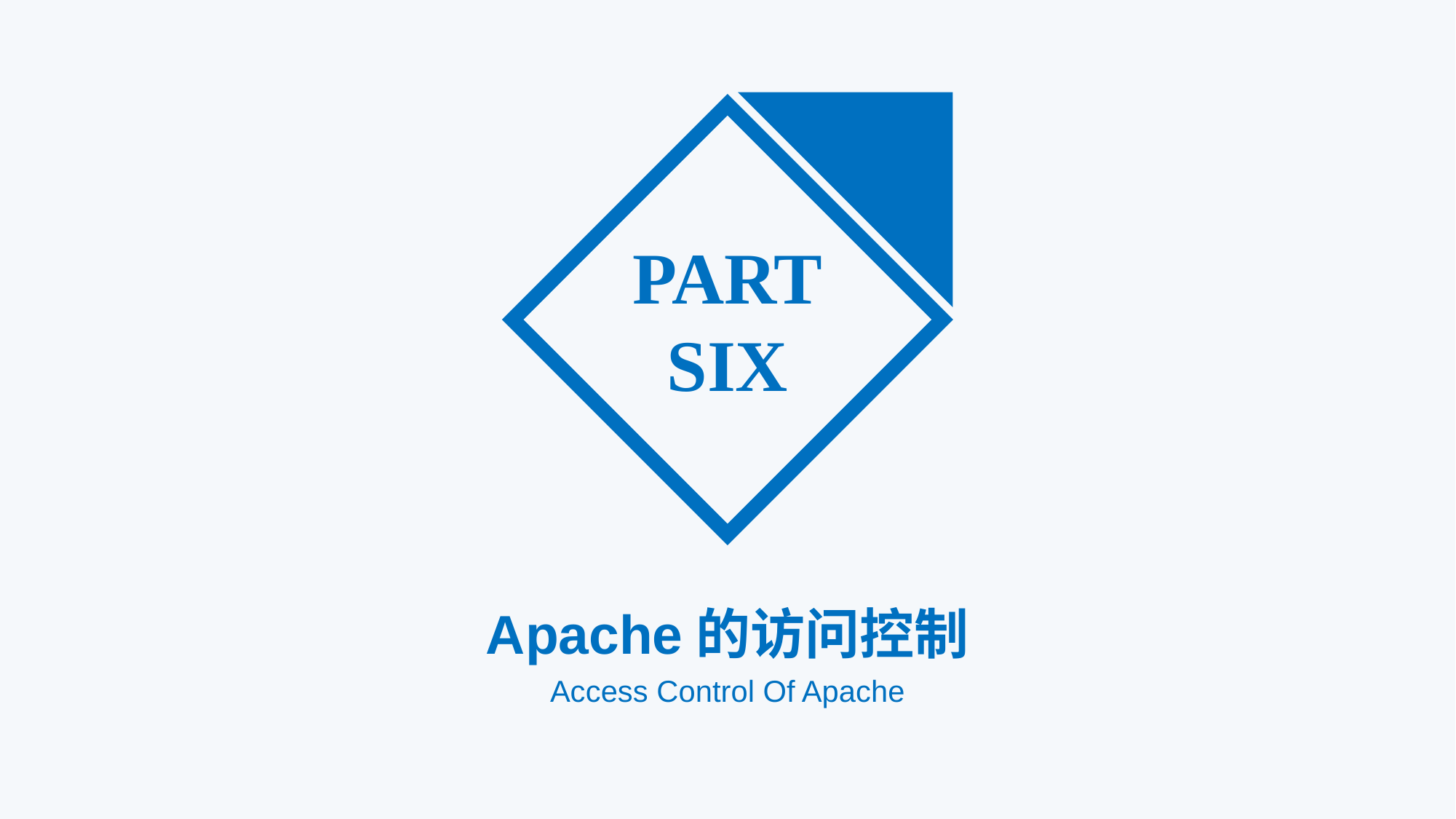

PART
SIX
Apache的访问控制
Access Control Of Apache